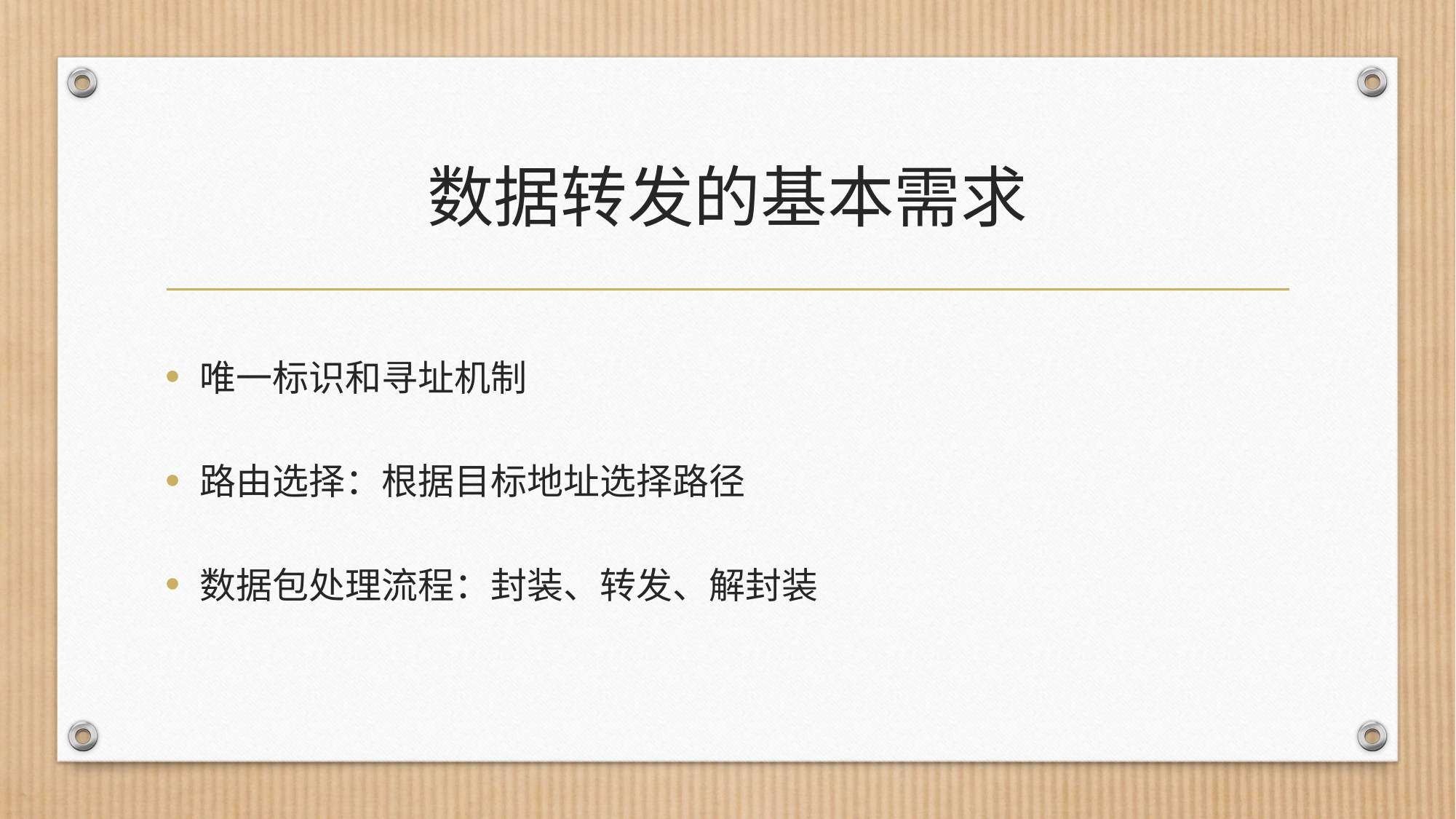

# 数据转发的基本需求
唯一标识和寻址机制
路由选择：根据目标地址选择路径
数据包处理流程：封装、转发、解封装